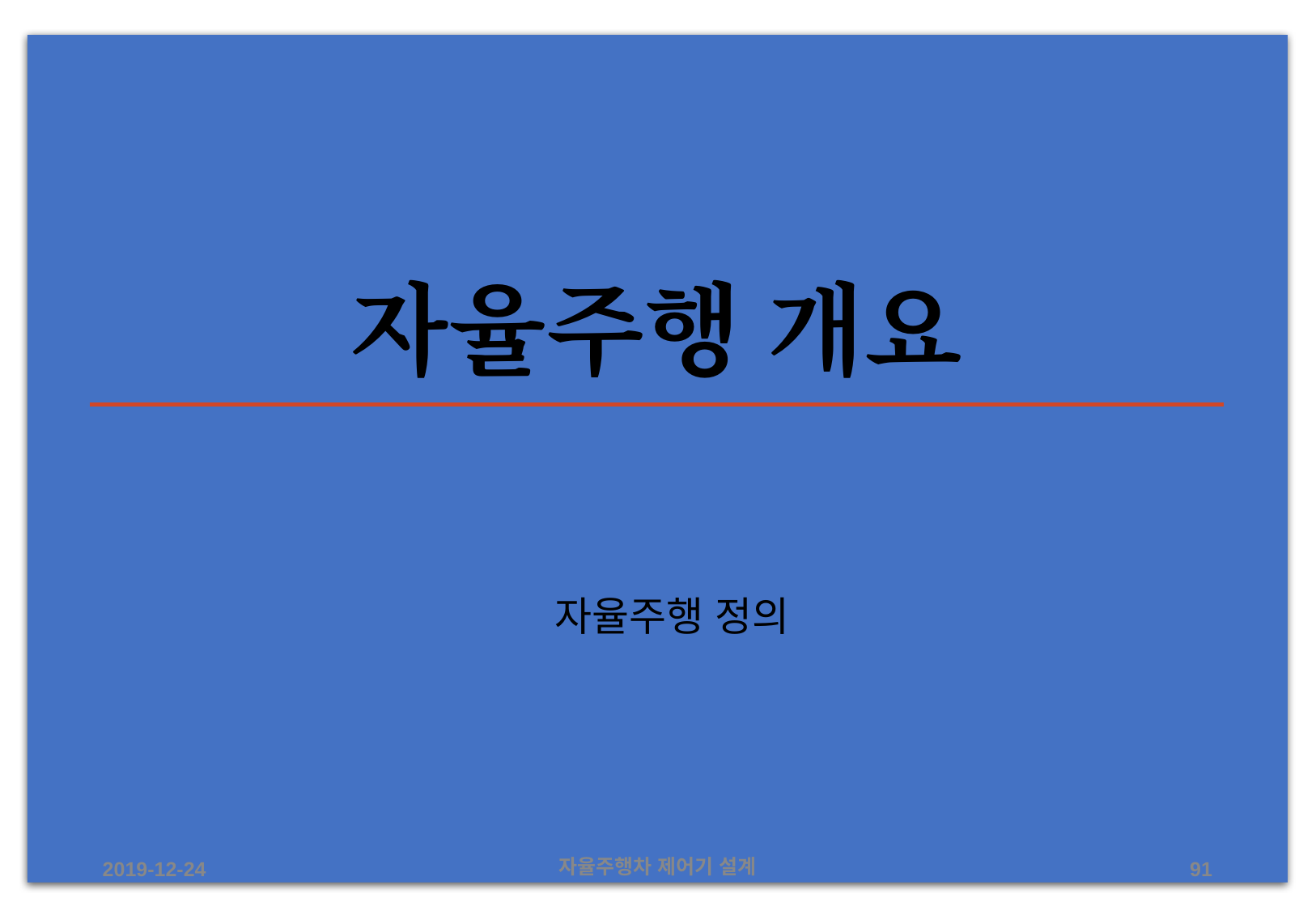

# 자율주행 개요
자율주행 정의
2019-12-24
자율주행차 제어기 설계
91